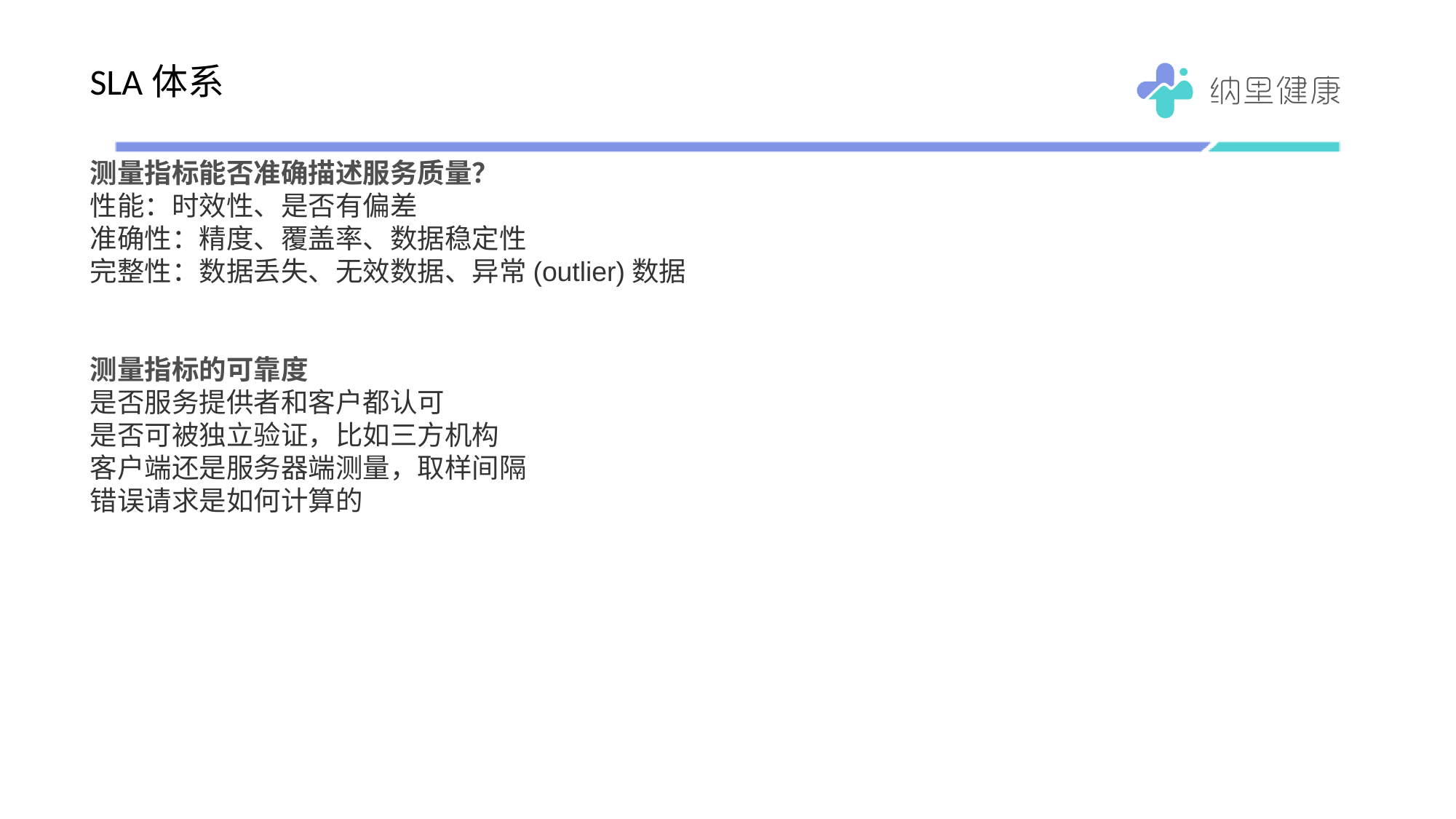

# SLA体系
测量指标能否准确描述服务质量？
性能：时效性、是否有偏差
准确性：精度、覆盖率、数据稳定性
完整性：数据丢失、无效数据、异常(outlier)数据

测量指标的可靠度
是否服务提供者和客户都认可
是否可被独立验证，比如三方机构
客户端还是服务器端测量，取样间隔
错误请求是如何计算的